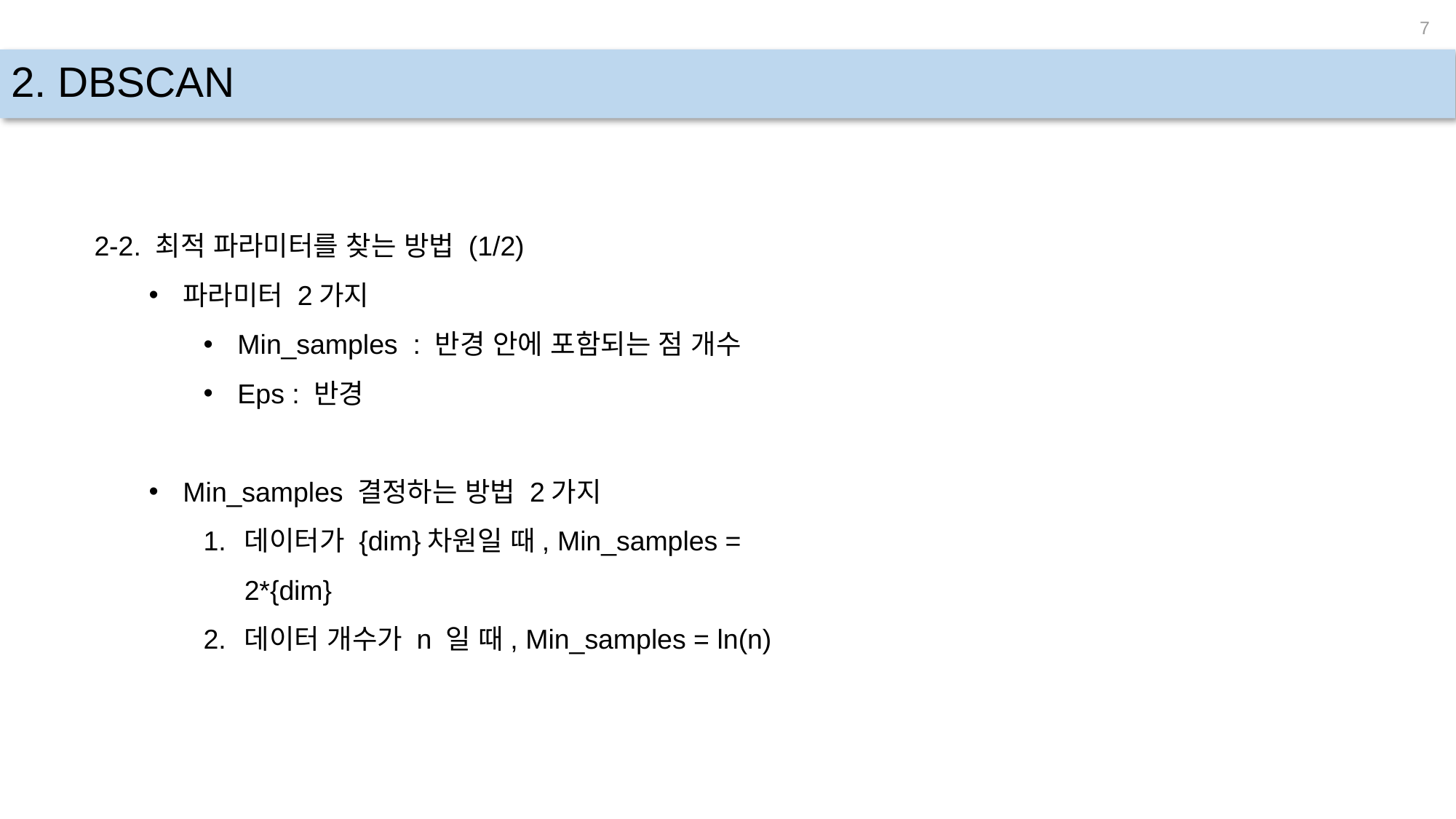

7
# 2. DBSCAN
2-2. 최적 파라미터를 찾는 방법 (1/2)
파라미터 2가지
Min_samples  : 반경 안에 포함되는 점 개수
Eps : 반경

Min_samples 결정하는 방법 2가지
데이터가 {dim}차원일 때, Min_samples = 2*{dim}
데이터 개수가 n 일 때, Min_samples = ln(n)